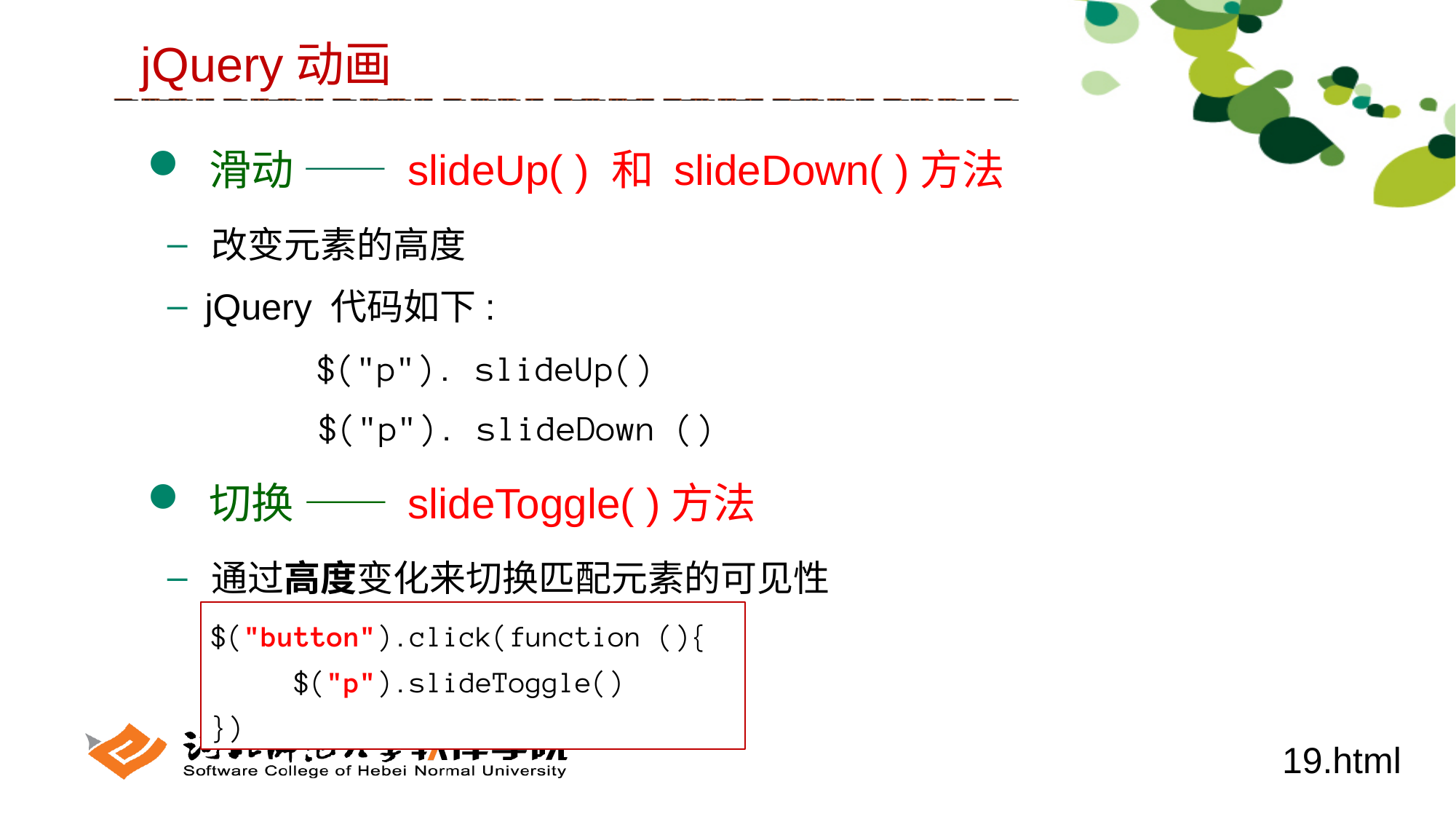

jQuery动画
 滑动 —— slideUp( ) 和 slideDown( )方法
 改变元素的高度
 jQuery 代码如下:

 切换 —— slideToggle( )方法
 通过高度变化来切换匹配元素的可见性

$("p"). slideUp()
$("p"). slideDown ()
$("button").click(function (){
     $("p").slideToggle()
})

19.html